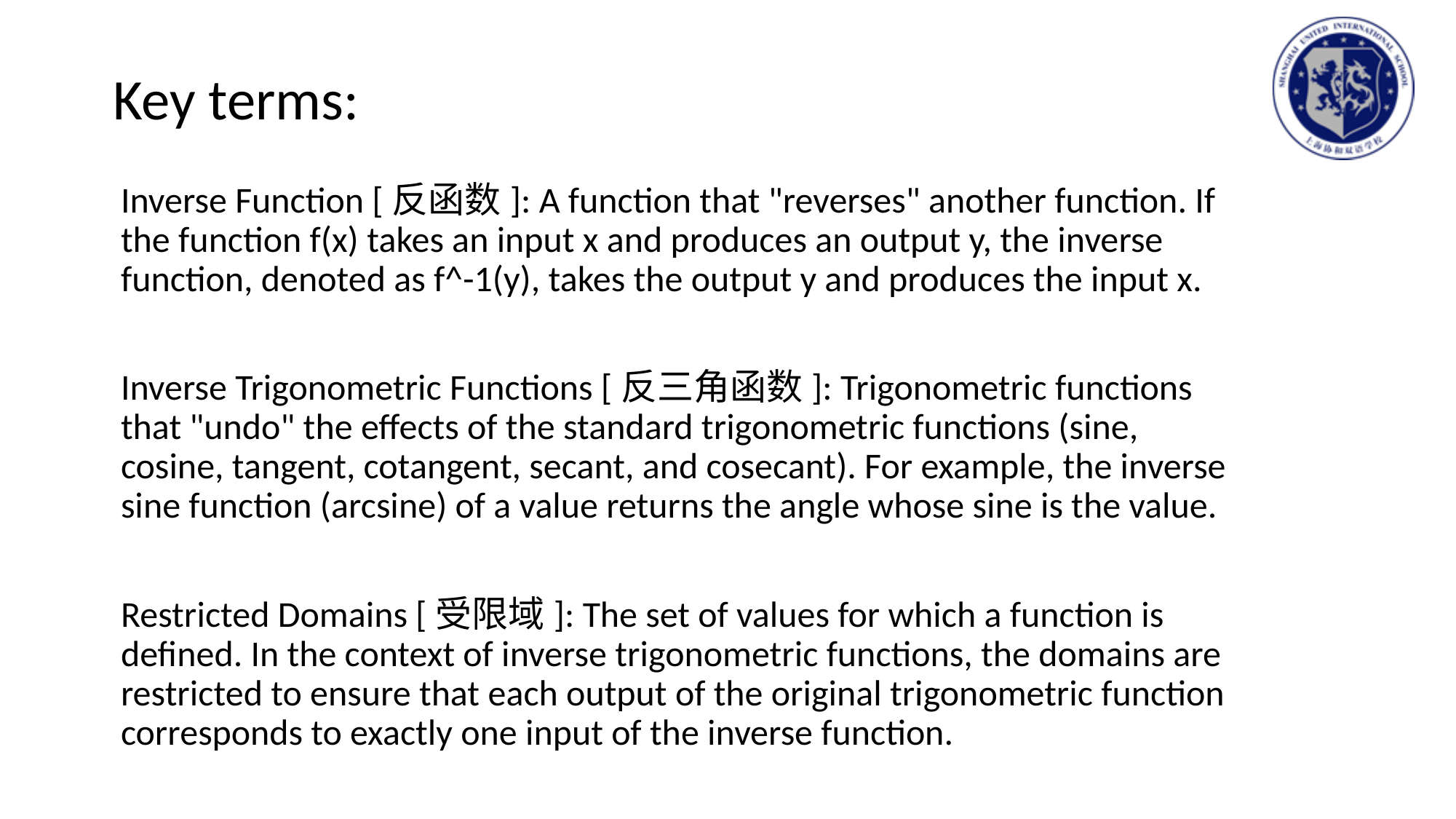

# Key terms:
Inverse Function [反函数]: A function that "reverses" another function. If the function f(x) takes an input x and produces an output y, the inverse function, denoted as f^-1(y), takes the output y and produces the input x.

Inverse Trigonometric Functions [反三角函数]: Trigonometric functions that "undo" the effects of the standard trigonometric functions (sine, cosine, tangent, cotangent, secant, and cosecant). For example, the inverse sine function (arcsine) of a value returns the angle whose sine is the value.

Restricted Domains [受限域]: The set of values for which a function is defined. In the context of inverse trigonometric functions, the domains are restricted to ensure that each output of the original trigonometric function corresponds to exactly one input of the inverse function.